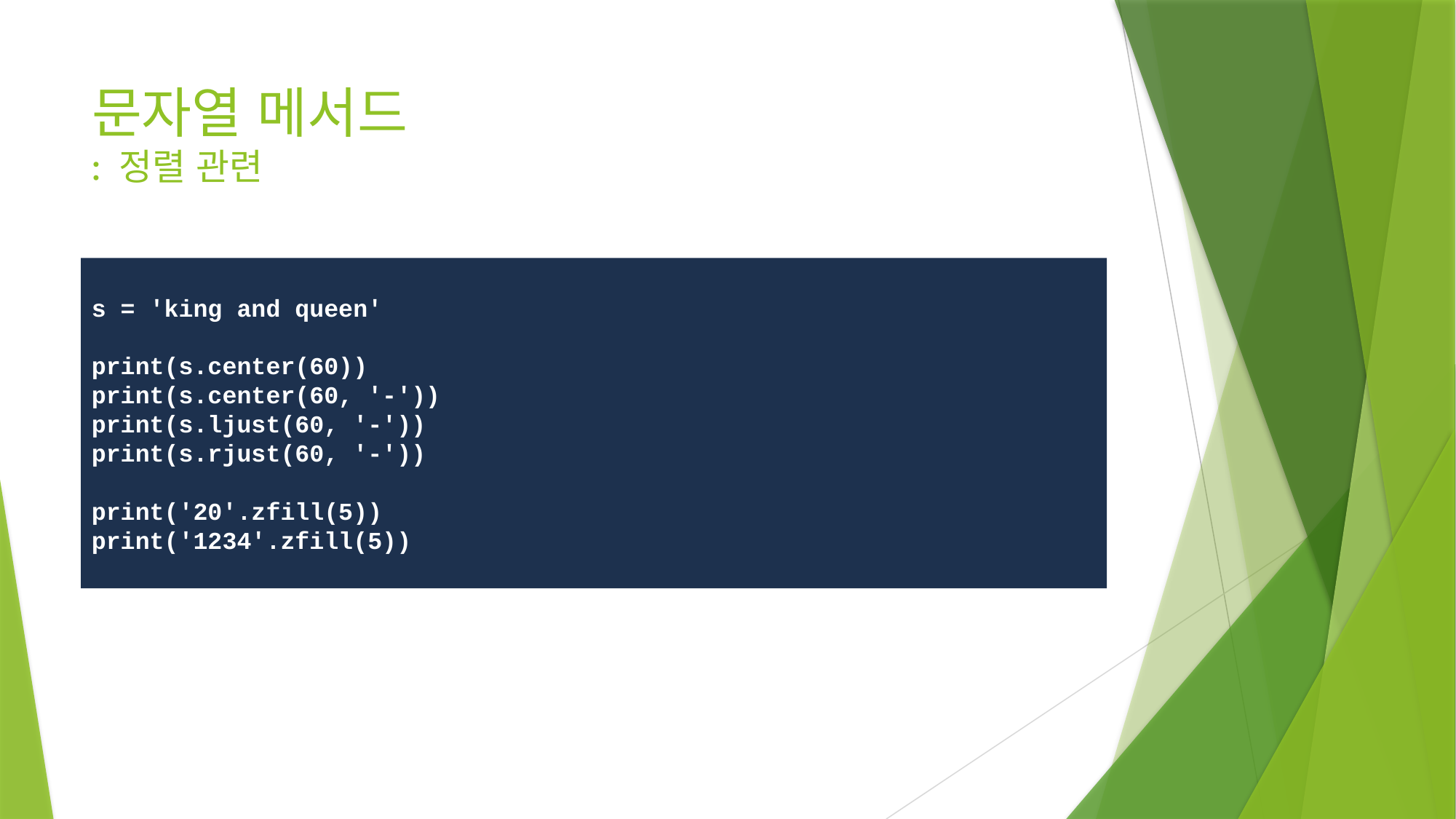

# 문자열 메서드 : 정렬 관련

s = 'king and queen'
print(s.center(60))
print(s.center(60, '-'))
print(s.ljust(60, '-'))
print(s.rjust(60, '-'))

print('20'.zfill(5))
print('1234'.zfill(5))